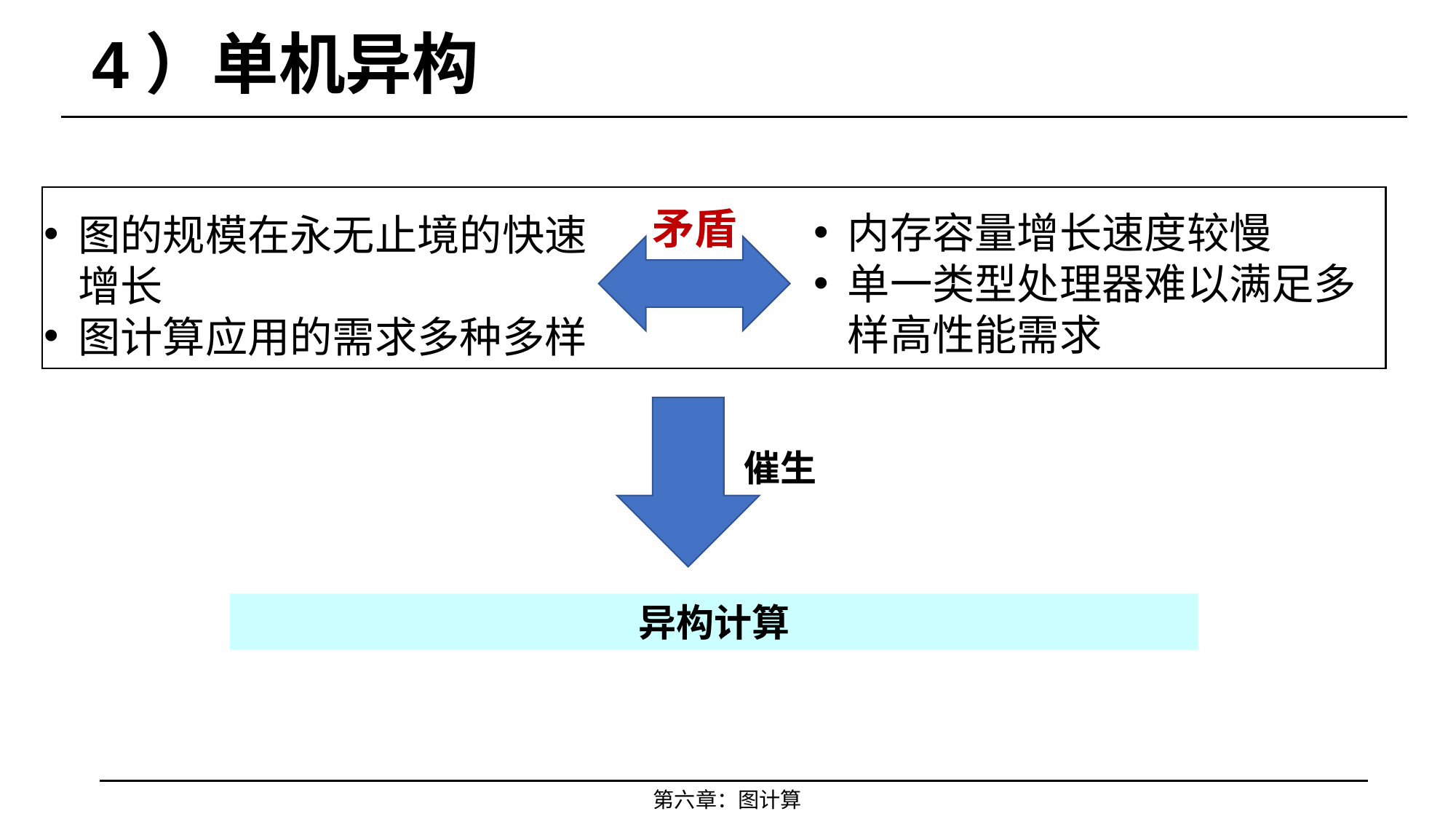

# 4）单机异构

矛盾
内存容量增长速度较慢
单一类型处理器难以满足多样高性能需求
图的规模在永无止境的快速增长
图计算应用的需求多种多样

催生
异构计算